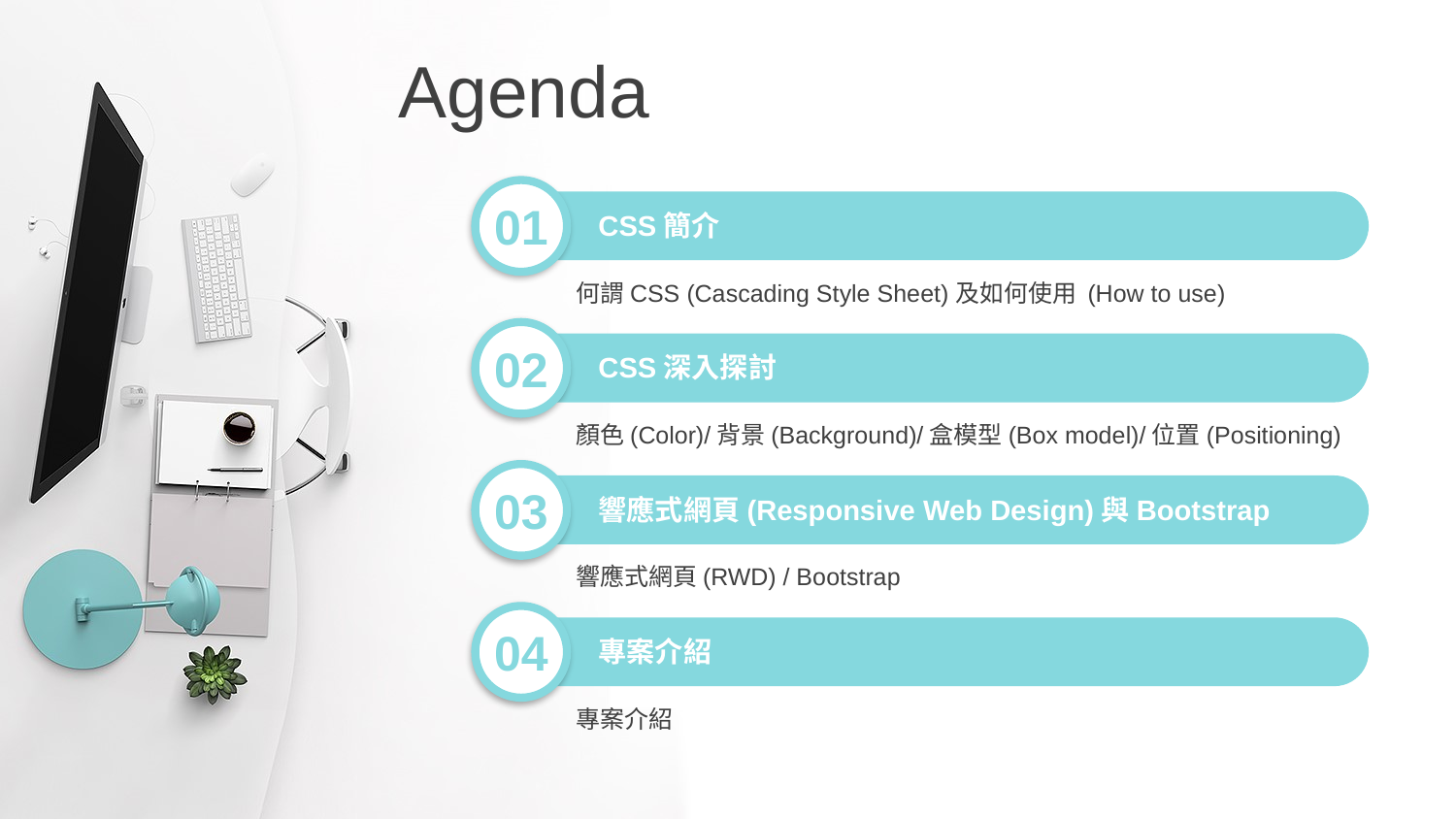

Agenda

01
CSS簡介
何謂CSS (Cascading Style Sheet)及如何使用 (How to use)

02
CSS深入探討
顏色(Color)/背景(Background)/盒模型(Box model)/位置(Positioning)

03
響應式網頁(Responsive Web Design)與Bootstrap
響應式網頁(RWD) / Bootstrap

04
專案介紹
專案介紹